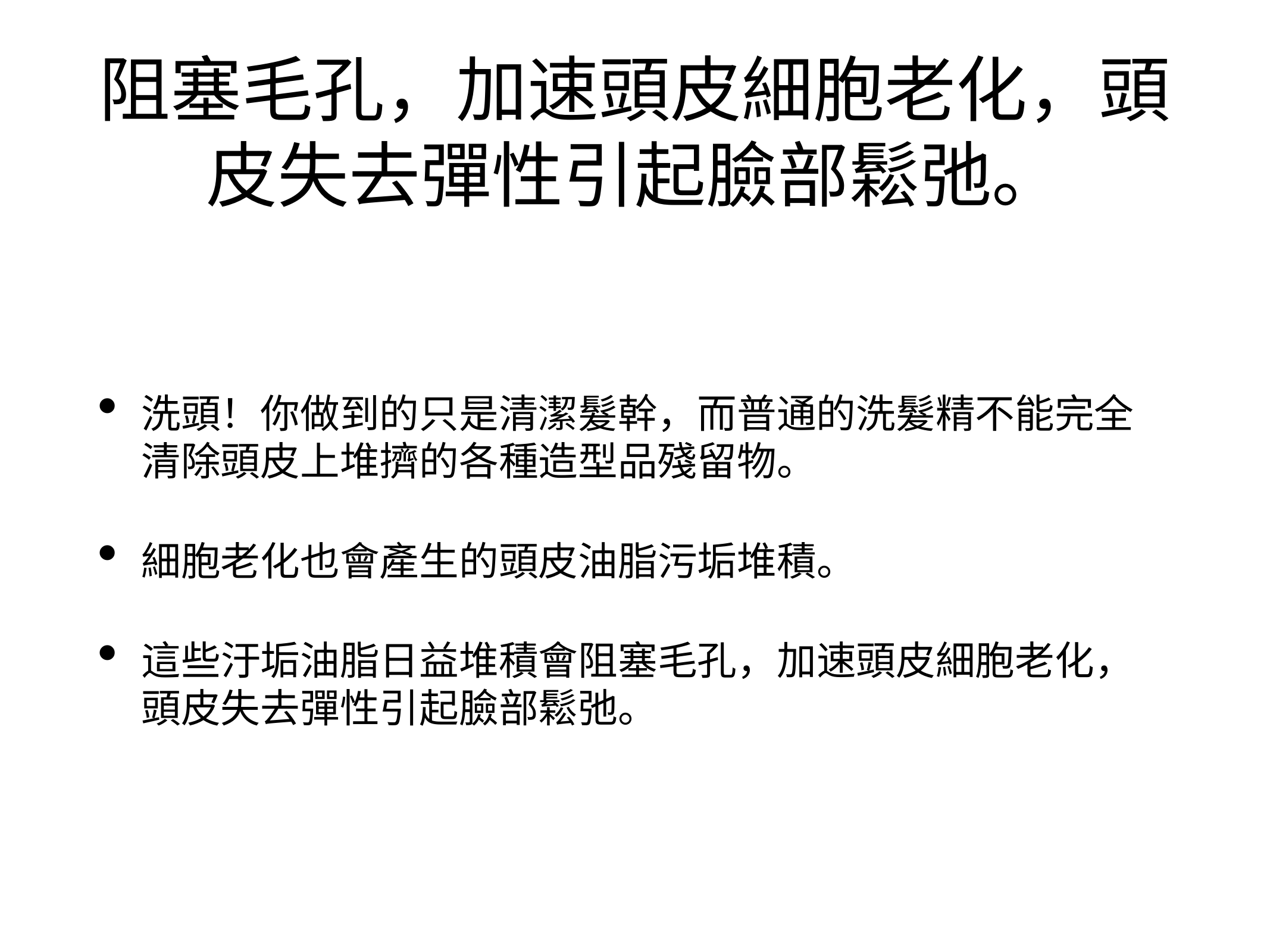

# 阻塞毛孔，加速頭皮細胞老化，頭皮失去彈性引起臉部鬆弛。
洗頭！你做到的只是清潔髮幹，而普通的洗髮精不能完全清除頭皮上堆擠的各種造型品殘留物。
細胞老化也會產生的頭皮油脂污垢堆積。
這些汙垢油脂日益堆積會阻塞毛孔，加速頭皮細胞老化，頭皮失去彈性引起臉部鬆弛。